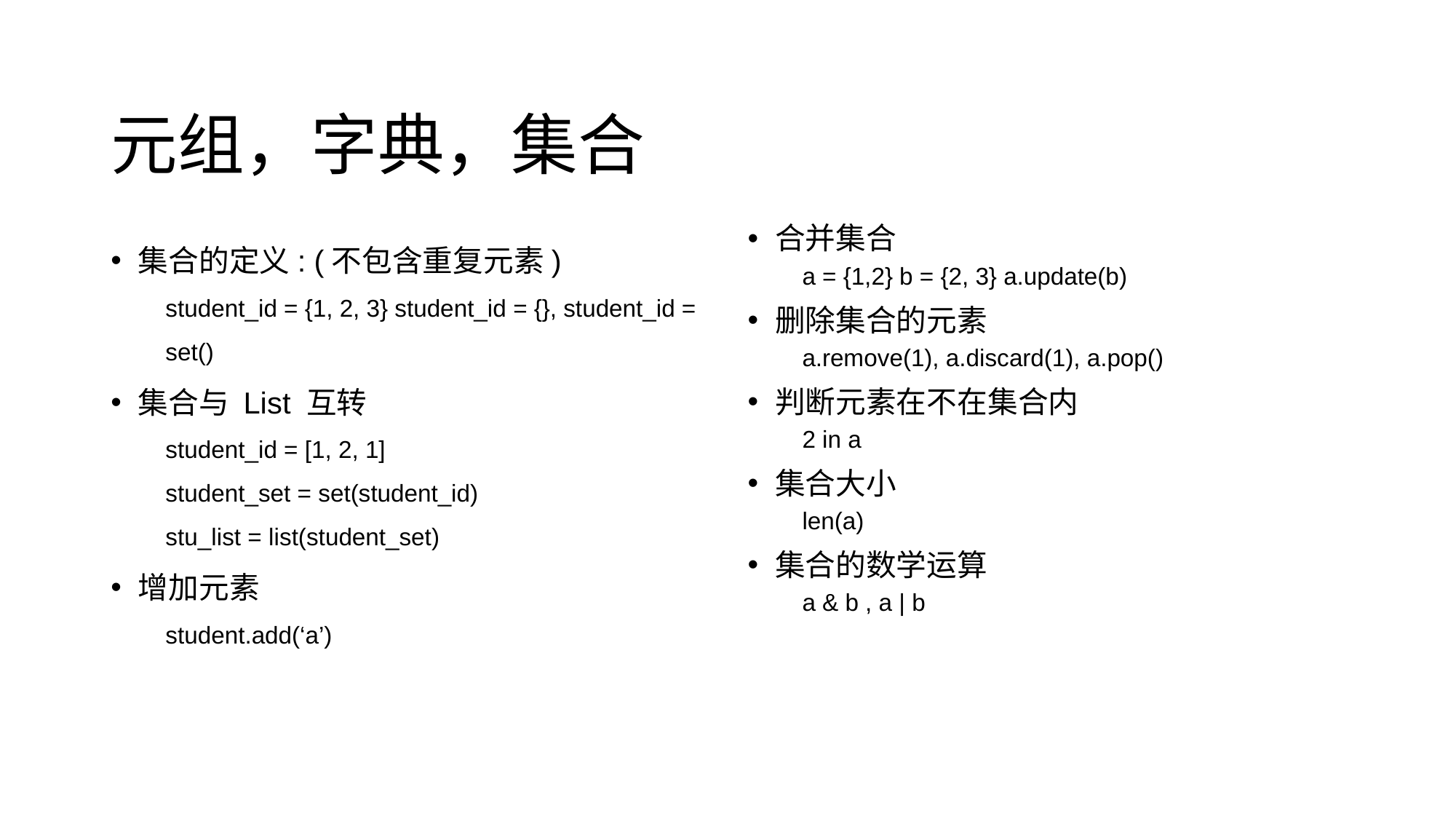

# 元组，字典，集合
集合的定义: (不包含重复元素)
student_id = {1, 2, 3} student_id = {}, student_id = set()
集合与 List 互转
student_id = [1, 2, 1]
student_set = set(student_id)
stu_list = list(student_set)
增加元素
student.add(‘a’)

合并集合
a = {1,2} b = {2, 3} a.update(b)
删除集合的元素
a.remove(1), a.discard(1), a.pop()
判断元素在不在集合内
2 in a
集合大小
len(a)
集合的数学运算
a & b , a | b